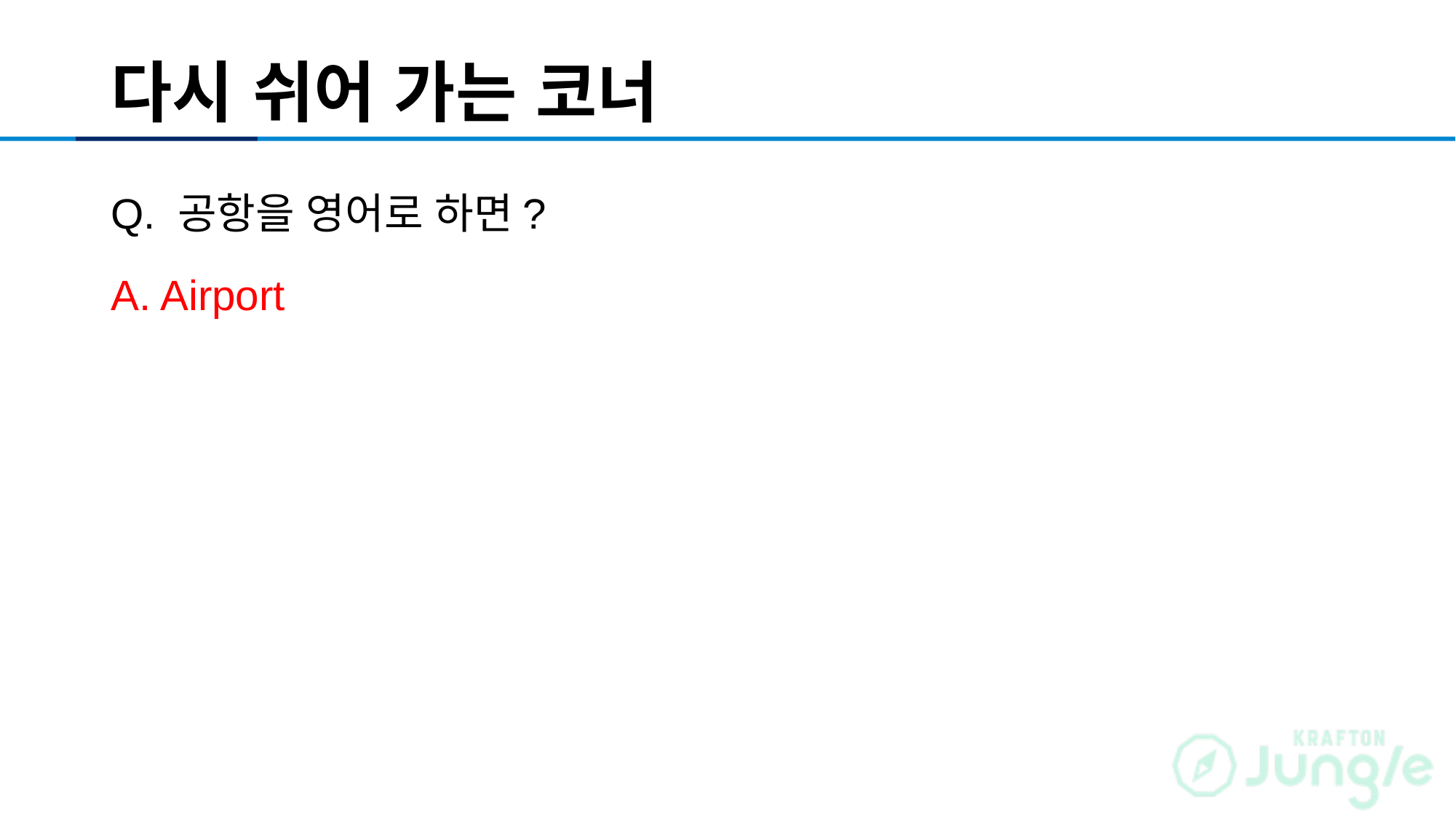

# 다시 쉬어 가는 코너
Q. 공항을 영어로 하면?
A. Airport